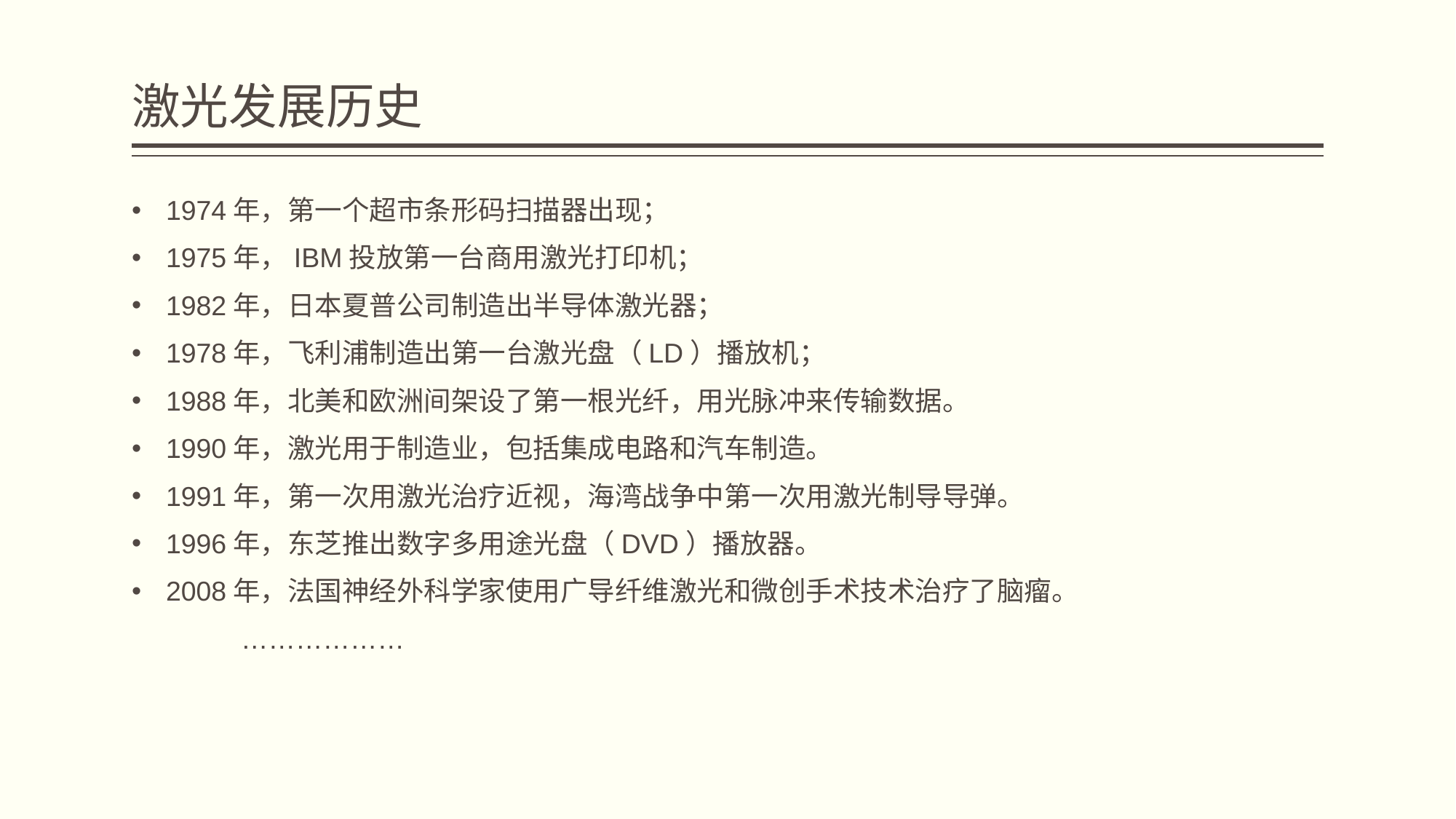

# 激光发展历史
1974年，第一个超市条形码扫描器出现；
1975年，IBM投放第一台商用激光打印机；
1982年，日本夏普公司制造出半导体激光器；
1978年，飞利浦制造出第一台激光盘（LD）播放机；
1988年，北美和欧洲间架设了第一根光纤，用光脉冲来传输数据。
1990年，激光用于制造业，包括集成电路和汽车制造。
1991年，第一次用激光治疗近视，海湾战争中第一次用激光制导导弹。
1996年，东芝推出数字多用途光盘（DVD）播放器。
2008年，法国神经外科学家使用广导纤维激光和微创手术技术治疗了脑瘤。
	………………